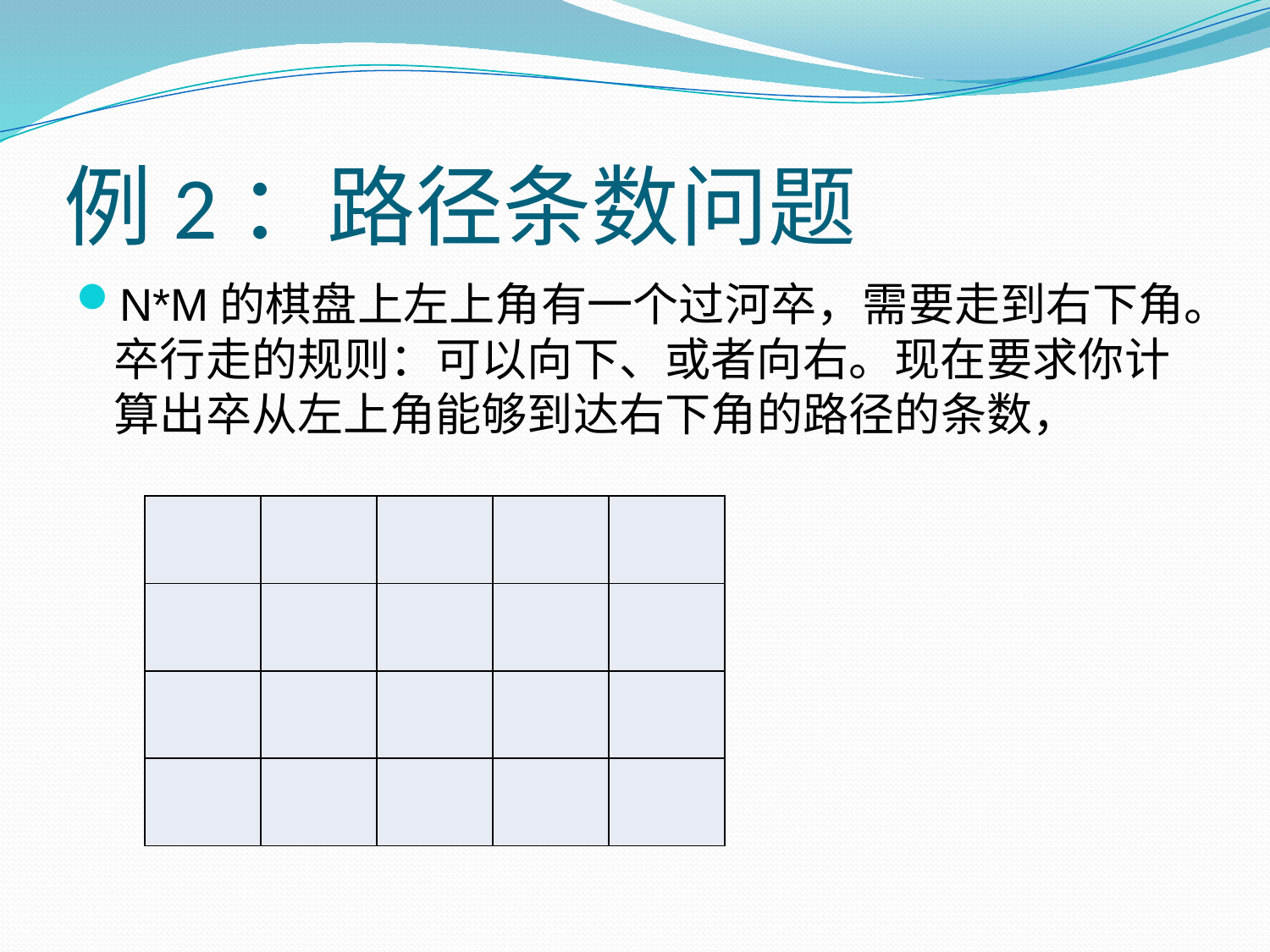

# 例2：路径条数问题
N*M的棋盘上左上角有一个过河卒，需要走到右下角。卒行走的规则：可以向下、或者向右。现在要求你计算出卒从左上角能够到达右下角的路径的条数，
|  |  |  |  |  |
| --- | --- | --- | --- | --- |
|  |  |  |  |  |
|  |  |  |  |  |
|  |  |  |  |  |